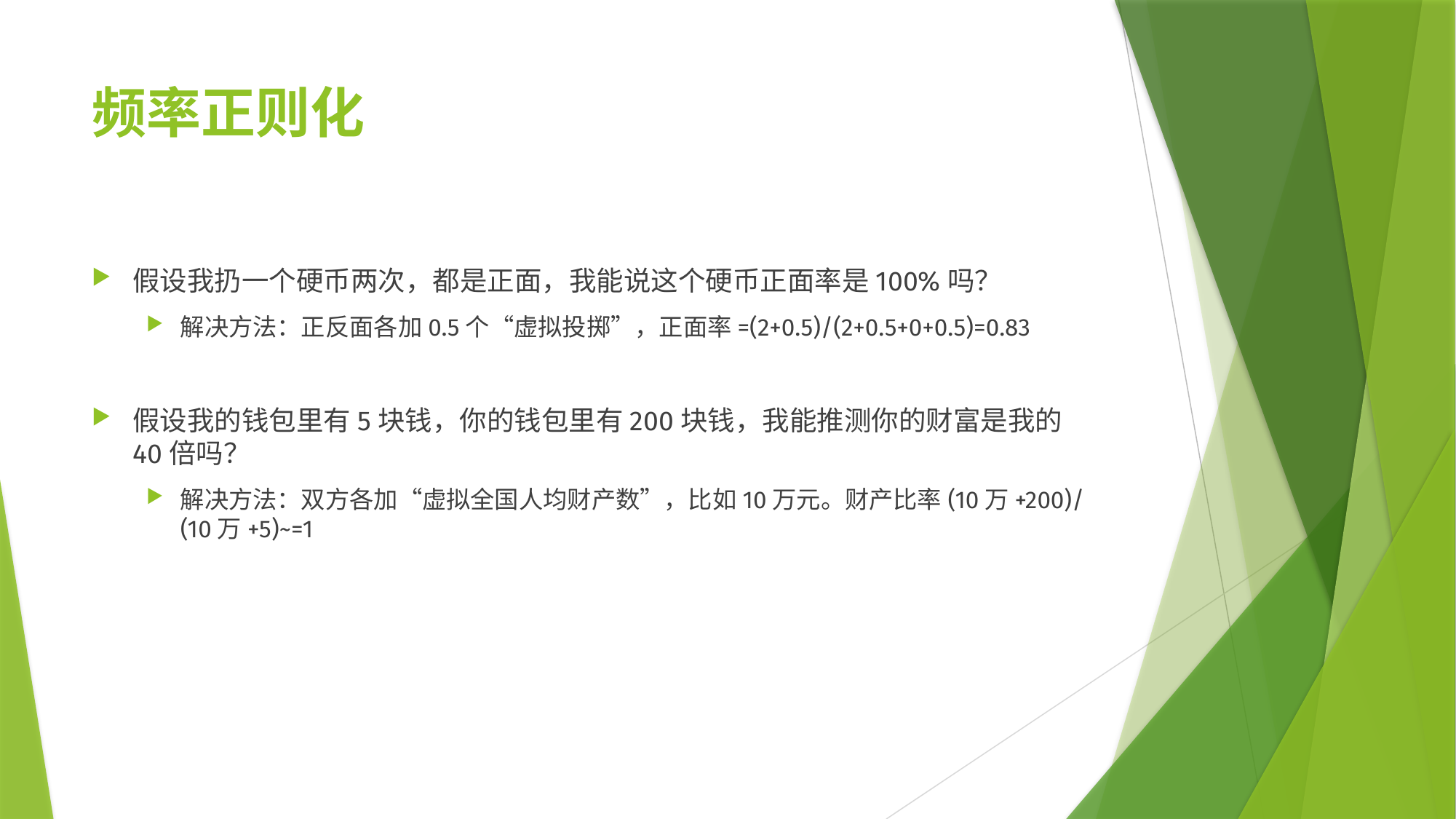

# 频率正则化
假设我扔一个硬币两次，都是正面，我能说这个硬币正面率是100%吗？
解决方法：正反面各加0.5个“虚拟投掷”，正面率=(2+0.5)/(2+0.5+0+0.5)=0.83

假设我的钱包里有5块钱，你的钱包里有200块钱，我能推测你的财富是我的40倍吗？
解决方法：双方各加“虚拟全国人均财产数”，比如10万元。财产比率(10万+200)/(10万+5)~=1